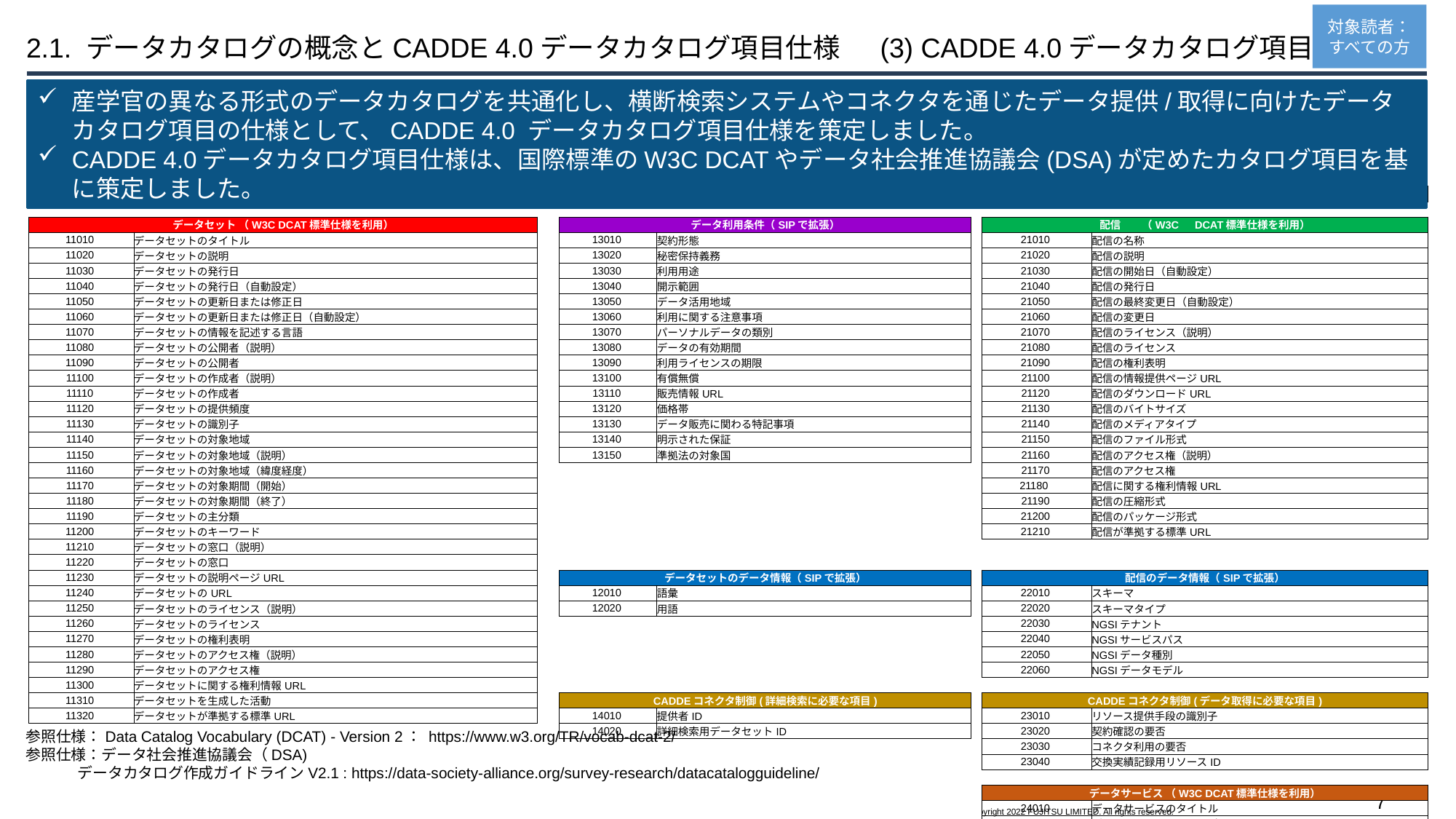

対象読者：
すべての方
2.1. データカタログの概念とCADDE 4.0データカタログ項目仕様 　(3) CADDE 4.0データカタログ項目仕様
産学官の異なる形式のデータカタログを共通化し、横断検索システムやコネクタを通じたデータ提供/取得に向けたデータカタログ項目の仕様として、CADDE 4.0 データカタログ項目仕様を策定しました。
CADDE 4.0データカタログ項目仕様は、国際標準のW3C DCATやデータ社会推進協議会(DSA)が定めたカタログ項目を基に策定しました。
| データセット関係 |  |  |  |  |  |  | 配信関係 |  |  |
| --- | --- | --- | --- | --- | --- | --- | --- | --- | --- |
|  |  |  |  |  |  |  |  |  |  |
| データセット （W3C DCAT標準仕様を利用） |  |  |  | データ利用条件（SIPで拡張） |  |  | 配信　　（W3C　DCAT標準仕様を利用） |  |  |
| 11010 | データセットのタイトル | データセットのタイトル |  | 13010 | 契約形態 |  | 21010 | 配信の名称 | 配信の名称 |
| 11020 | データセットの説明 | データセットの説明 |  | 13020 | 秘密保持義務 |  | 21020 | 配信の説明 | 配信の説明 |
| 11030 | データセットの発行日 | データセットの発行日 |  | 13030 | 利用用途 |  | 21030 | 配信の開始日（自動設定） | 配信の開始日（自動設定） |
| 11040 | データセットの発行日（自動設定） | データセットの発行日（自動設定） |  | 13040 | 開示範囲 |  | 21040 | 配信の発行日 | 配信の発行日 |
| 11050 | データセットの更新日または修正日 | データセットの更新日または修正日 |  | 13050 | データ活用地域 |  | 21050 | 配信の最終変更日（自動設定） | 配信の最終変更日（自動設定） |
| 11060 | データセットの更新日または修正日（自動設定） | データセットの更新日または修正日（自動設定） |  | 13060 | 利用に関する注意事項 |  | 21060 | 配信の変更日 | 配信の変更日 |
| 11070 | データセットの情報を記述する言語 | データセットの情報を記述する言語 |  | 13070 | パーソナルデータの類別 |  | 21070 | 配信のライセンス（説明） | 配信のライセンス（説明） |
| 11080 | データセットの公開者（説明） | データセットの公開者（説明） |  | 13080 | データの有効期間 |  | 21080 | 配信のライセンス | 配信のライセンス |
| 11090 | データセットの公開者 | データセットの公開者 |  | 13090 | 利用ライセンスの期限 |  | 21090 | 配信の権利表明 | 配信の権利表明 |
| 11100 | データセットの作成者（説明） | データセットの作成者（説明） |  | 13100 | 有償無償 |  | 21100 | 配信の情報提供ページURL | 配信の情報提供ページURL |
| 11110 | データセットの作成者 | データセットの作成者 |  | 13110 | 販売情報URL |  | 21120 | 配信のダウンロードURL | 配信のダウンロードURL |
| 11120 | データセットの提供頻度 | データセットの提供頻度 |  | 13120 | 価格帯 |  | 21130 | 配信のバイトサイズ | 配信のバイトサイズ |
| 11130 | データセットの識別子 | データセットの識別子 |  | 13130 | データ販売に関わる特記事項 |  | 21140 | 配信のメディアタイプ | 配信のメディアタイプ |
| 11140 | データセットの対象地域 | データセットの対象地域 |  | 13140 | 明示された保証 |  | 21150 | 配信のファイル形式 | 配信のファイル形式 |
| 11150 | データセットの対象地域（説明） | データセットの対象地域（説明） |  | 13150 | 準拠法の対象国 |  | 21160 | 配信のアクセス権（説明） | 配信のアクセス権（説明） |
| 11160 | データセットの対象地域（緯度経度） | データセットの対象地域（緯度経度） |  |  |  |  | 21170 | 配信のアクセス権 | 配信のアクセス権 |
| 11170 | データセットの対象期間（開始） | データセットの対象期間（開始） |  |  |  |  | 21180 | 配信の権利情報URL | 配信に関する権利情報URL |
| 11180 | データセットの対象期間（終了） | データセットの対象期間（終了） |  |  |  |  | 21190 | 配信の圧縮形式 | 配信の圧縮形式 |
| 11190 | データセットの主分類 | データセットの主分類 |  |  |  |  | 21200 | 配信のパッケージ形式 | 配信のパッケージ形式 |
| 11200 | データセットのキーワード | データセットのキーワード |  |  |  |  | 21210 | 配信が準拠する標準URL | 配信が準拠する標準URL |
| 11210 | データセットの窓口（説明） | データセットの窓口（説明） |  |  |  |  |  | 配信が準拠する標準URL |  |
| 11220 | データセットの窓口 | データセットの窓口 |  |  |  |  |  |  |  |
| 11230 | データセットの説明ページURL | データセットの説明ページURL |  | データセットのデータ情報（SIPで拡張） |  |  | 配信のデータ情報（SIPで拡張） |  |  |
| 11240 | データセットのURL | データセットのURL |  | 12010 | 語彙 |  | 22010 | スキーマ | スキーマ |
| 11250 | データセットのライセンス（説明） | データセットのライセンス（説明） |  | 12020 | 用語 |  | 22020 | スキーマタイプ | スキーマタイプ |
| 11260 | データセットのライセンス | データセットのライセンス |  |  |  |  | 22030 | NGSIテナント | NGSIテナント |
| 11270 | データセットの権利表明 | データセットの権利表明 |  |  |  |  | 22040 | NGSIサービスパス | NGSIサービスパス |
| 11280 | データセットのアクセス権（説明） | データセットのアクセス権（説明） |  |  |  |  | 22050 | NGSIデータ種別 | NGSIデータ種別 |
| 11290 | データセットのアクセス権 | データセットのアクセス権 |  |  |  |  | 22060 | NGSIデータモデル | NGSIデータモデル |
| 11300 | データセットの権利情報URL | データセットに関する権利情報URL |  |  |  |  |  |  |  |
| 11310 | データセットを生成した活動 | データセットを生成した活動 |  | CADDEコネクタ制御(詳細検索に必要な項目) |  |  | CADDEコネクタ制御(データ取得に必要な項目) |  |  |
| 11320 | データセットが準拠する標準URL | データセットが準拠する標準URL |  | 14010 | 提供者ID |  | 23010 | リソース提供手段の識別子 | リソース提供手段の識別子 |
|  |  |  |  | 14020 | 詳細検索用データセットID |  | 23020 | 契約確認の要否 | 契約確認の要否 |
|  |  |  |  |  |  |  | 23030 | コネクタ利用の要否 | コネクタ利用の要否 |
|  |  |  |  |  |  |  | 23040 | 交換実績記録用リソースID | 交換実績記録用リソースID |
|  |  |  |  |  |  |  |  |  |  |
|  |  |  |  |  |  |  | データサービス （W3C DCAT標準仕様を利用） |  |  |
|  |  |  |  |  |  |  | 24010 | データサービスのタイトル | データサービスのタイトル |
|  |  |  |  |  |  |  | 24020 | データサービスのエンドポイント | データサービスのエンドポイントURL |
|  |  |  |  |  |  |  | 24030 | データサービスのエンドポイントの定義 | データサービスのエンドポイントの定義 |
参照仕様：Data Catalog Vocabulary (DCAT) - Version 2： https://www.w3.org/TR/vocab-dcat-2/
参照仕様：データ社会推進協議会（DSA)　　
               データカタログ作成ガイドラインV2.1 : https://data-society-alliance.org/survey-research/datacatalogguideline/